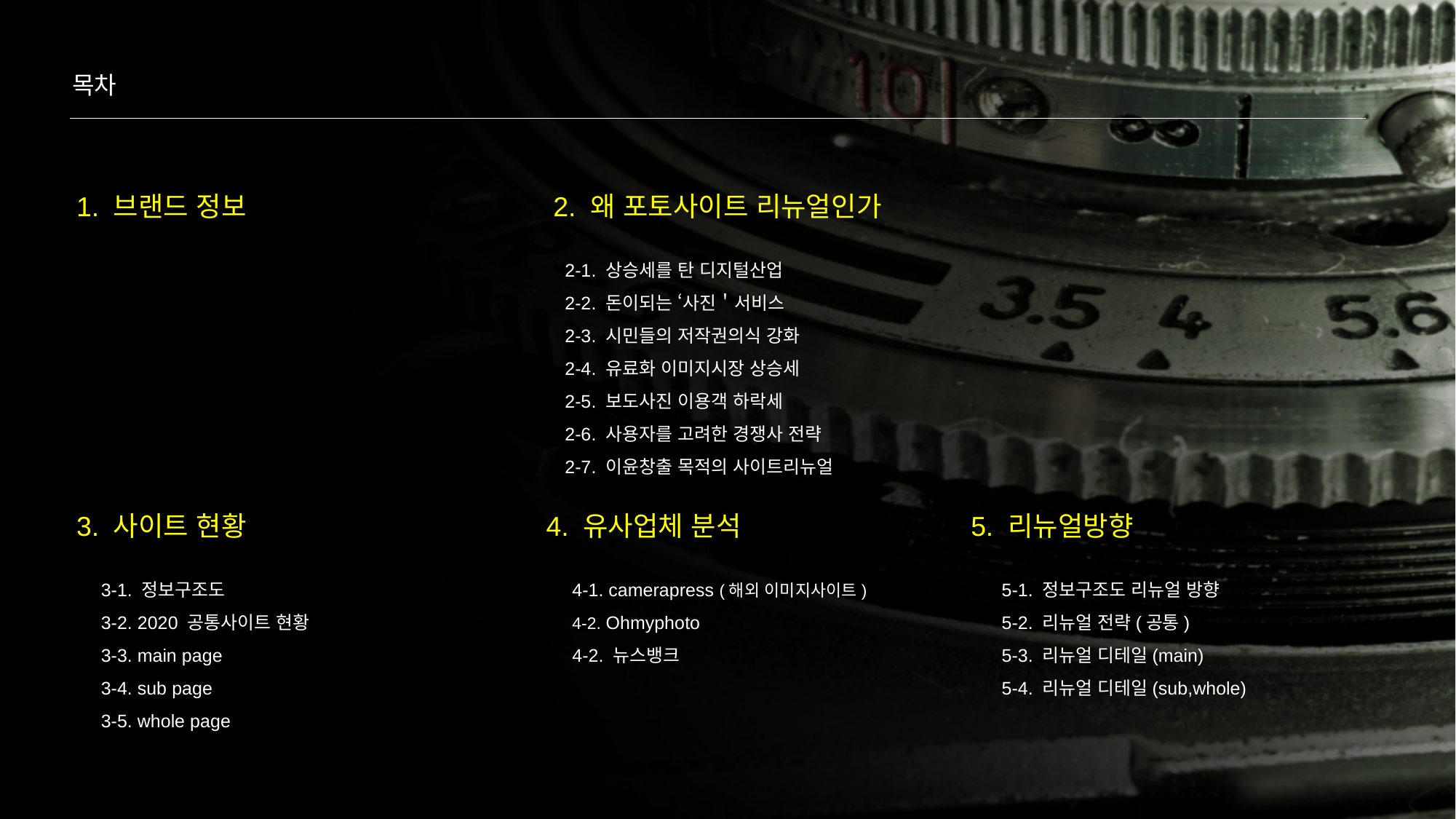

목차
1. 브랜드 정보
2. 왜 포토사이트 리뉴얼인가
2-1. 상승세를 탄 디지털산업
2-2. 돈이되는 ‘사진＇서비스
2-3. 시민들의 저작권의식 강화
2-4. 유료화 이미지시장 상승세
2-5. 보도사진 이용객 하락세
2-6. 사용자를 고려한 경쟁사 전략
2-7. 이윤창출 목적의 사이트리뉴얼

3. 사이트 현황
4. 유사업체 분석
5. 리뉴얼방향
3-1. 정보구조도
3-2. 2020 공통사이트 현황
3-3. main page
3-4. sub page
3-5. whole page
4-1. camerapress (해외 이미지사이트)
4-2. Ohmyphoto
4-2. 뉴스뱅크
5-1. 정보구조도 리뉴얼 방향
5-2. 리뉴얼 전략(공통)
5-3. 리뉴얼 디테일(main)
5-4. 리뉴얼 디테일(sub,whole)